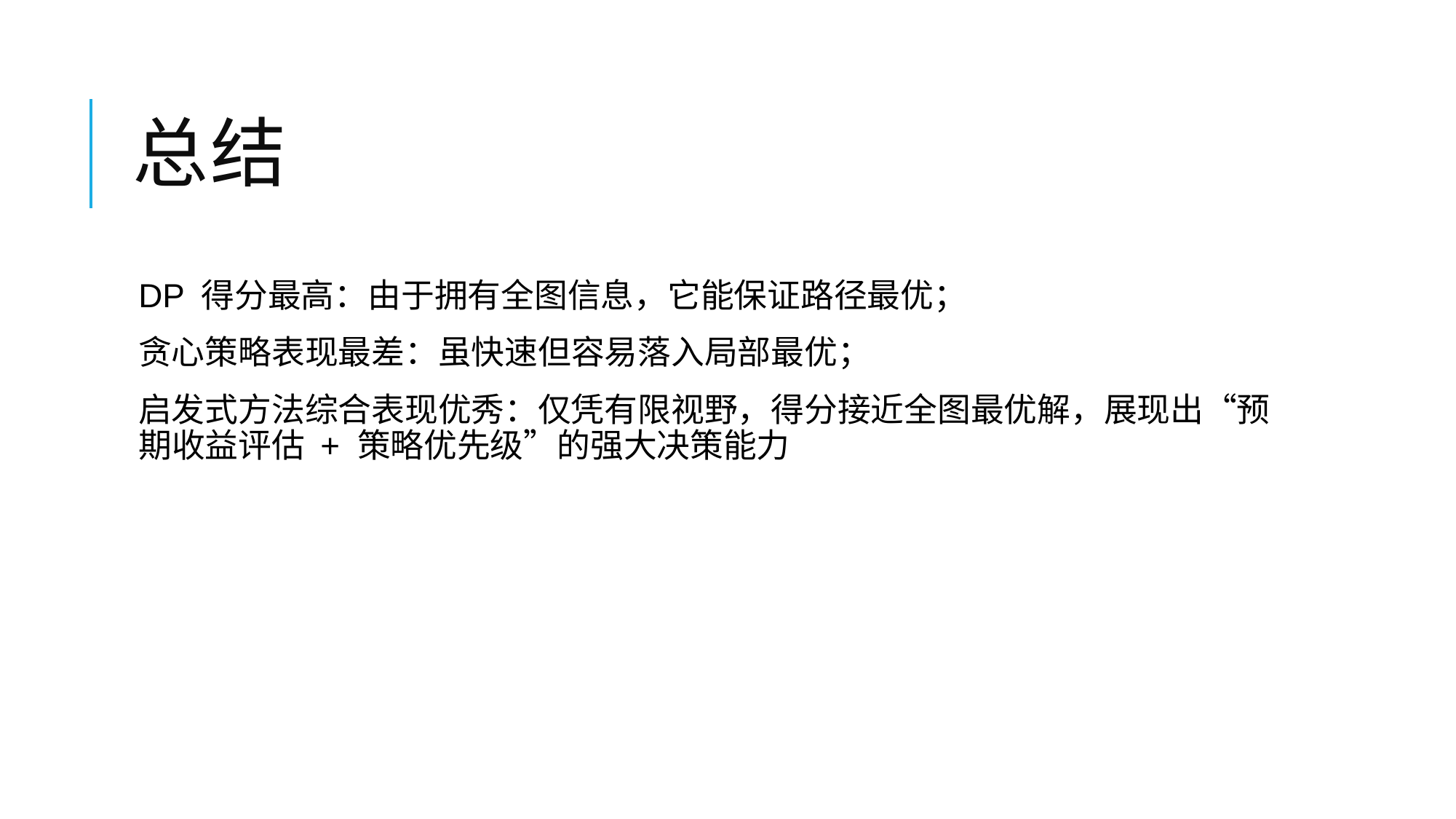

# 总结
DP 得分最高：由于拥有全图信息，它能保证路径最优；
贪心策略表现最差：虽快速但容易落入局部最优；
启发式方法综合表现优秀：仅凭有限视野，得分接近全图最优解，展现出“预期收益评估 + 策略优先级”的强大决策能力